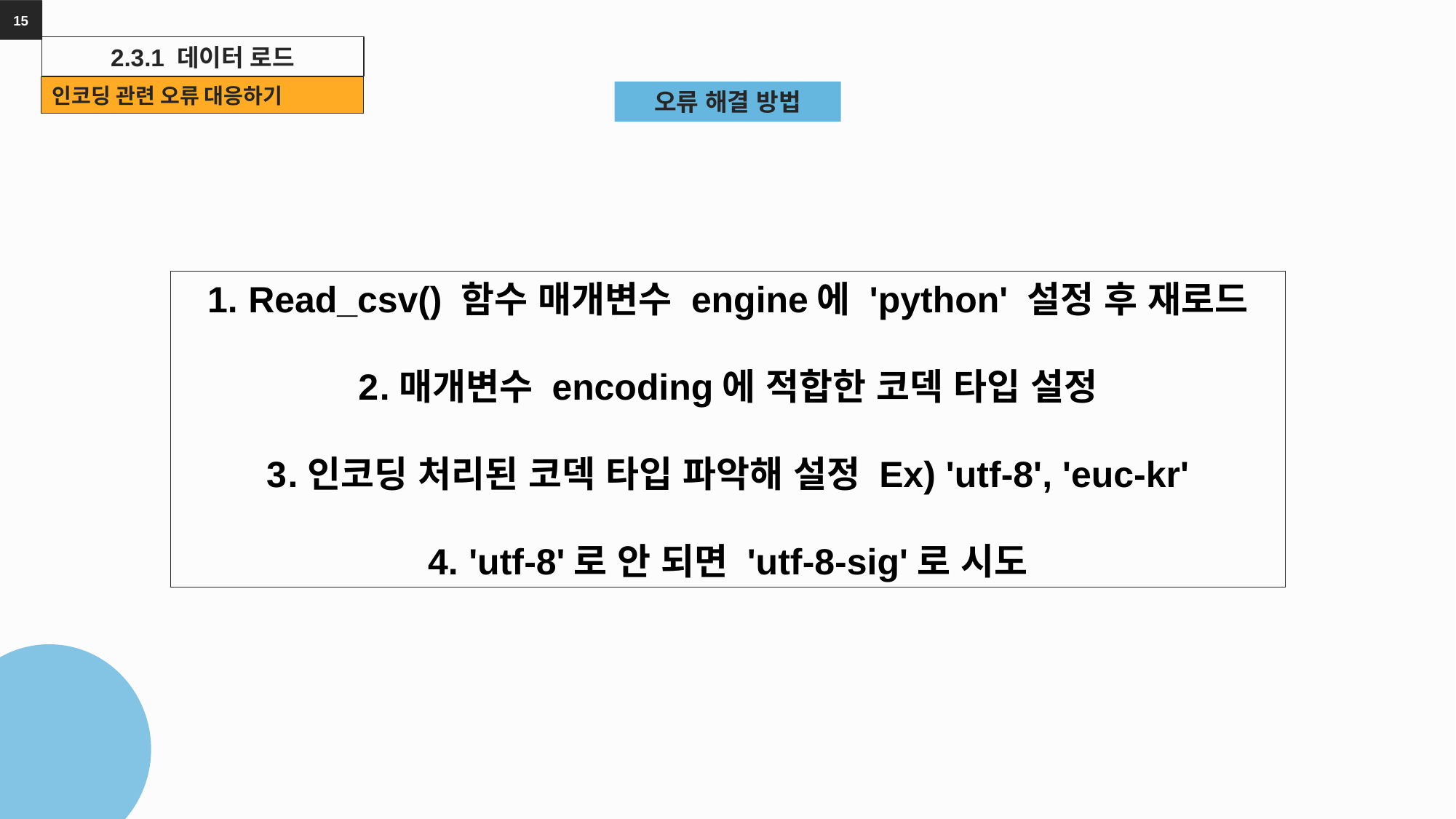

15
2.3.1 데이터 로드
인코딩 관련 오류 대응하기
오류 해결 방법
Read_csv() 함수 매개변수 engine에 'python' 설정 후 재로드

매개변수 encoding에 적합한 코덱 타입 설정

인코딩 처리된 코덱 타입 파악해 설정 Ex) 'utf-8', 'euc-kr'

'utf-8'로 안 되면 'utf-8-sig'로 시도